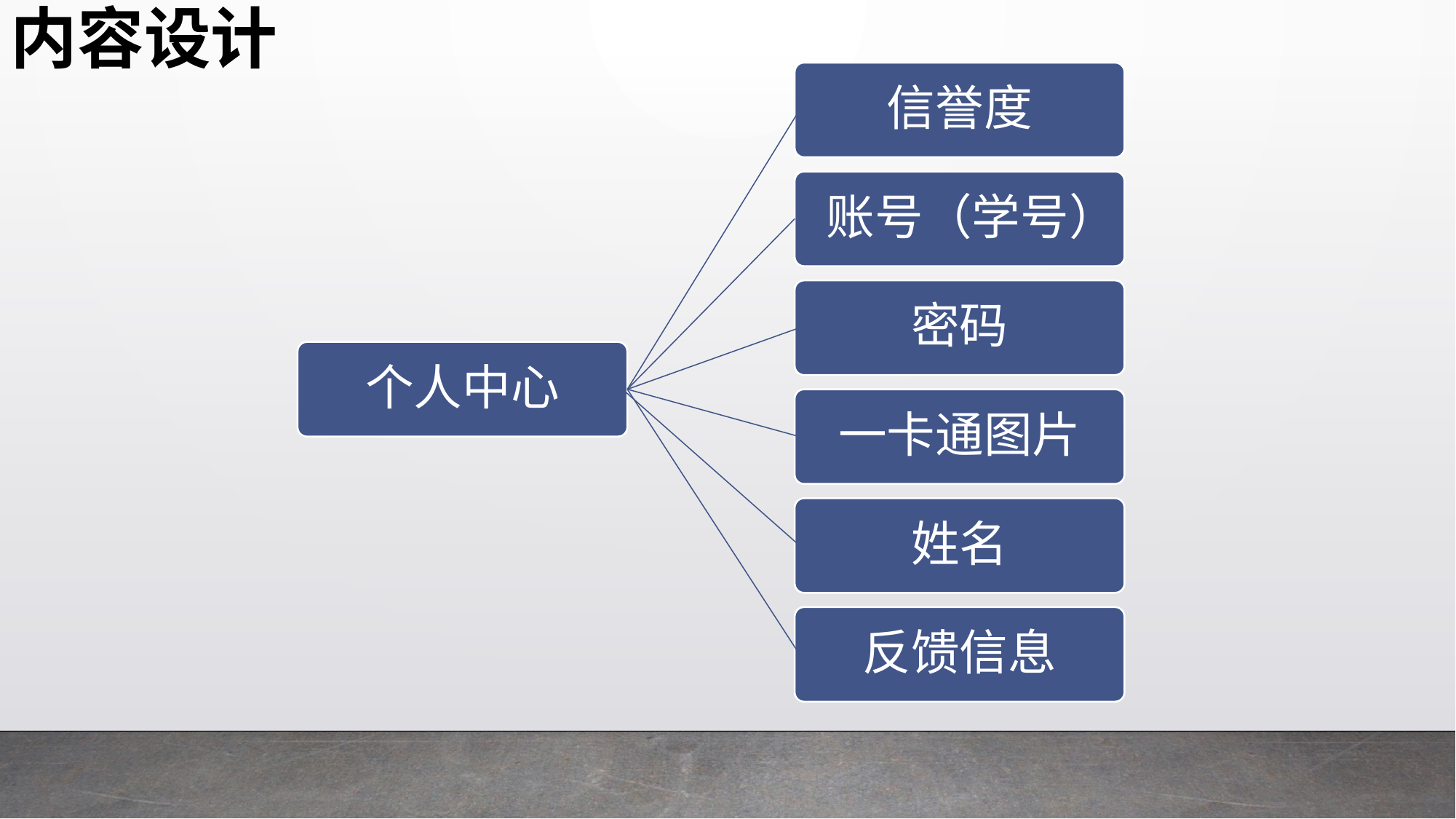

内容设计

信誉度

账号（学号）

密码

个人中心

一卡通图片

姓名

反馈信息